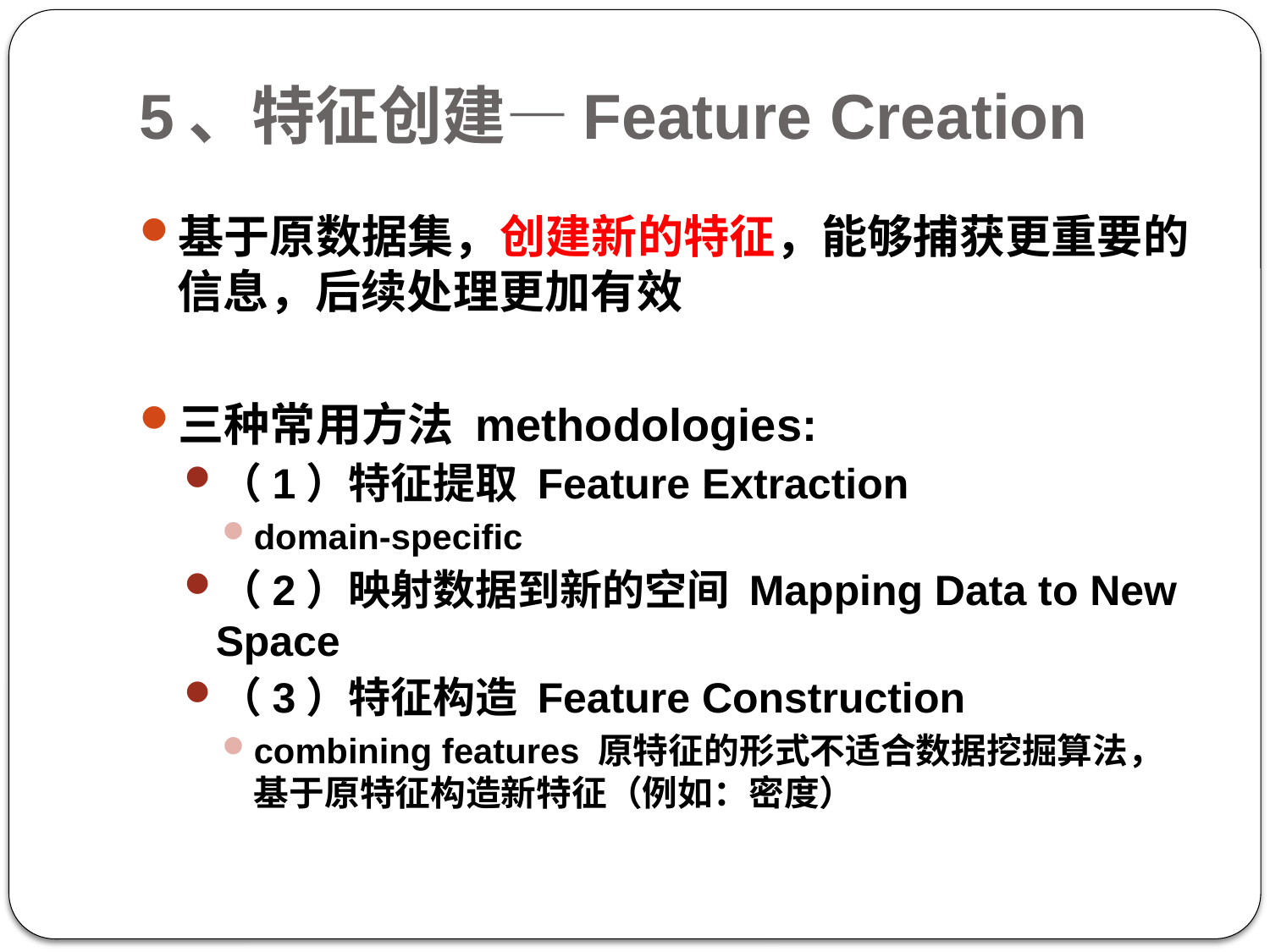

# 5、特征创建—Feature Creation
基于原数据集，创建新的特征，能够捕获更重要的信息，后续处理更加有效

三种常用方法 methodologies:
（1）特征提取 Feature Extraction
domain-specific
（2）映射数据到新的空间 Mapping Data to New Space
（3）特征构造 Feature Construction
combining features 原特征的形式不适合数据挖掘算法，基于原特征构造新特征（例如：密度）